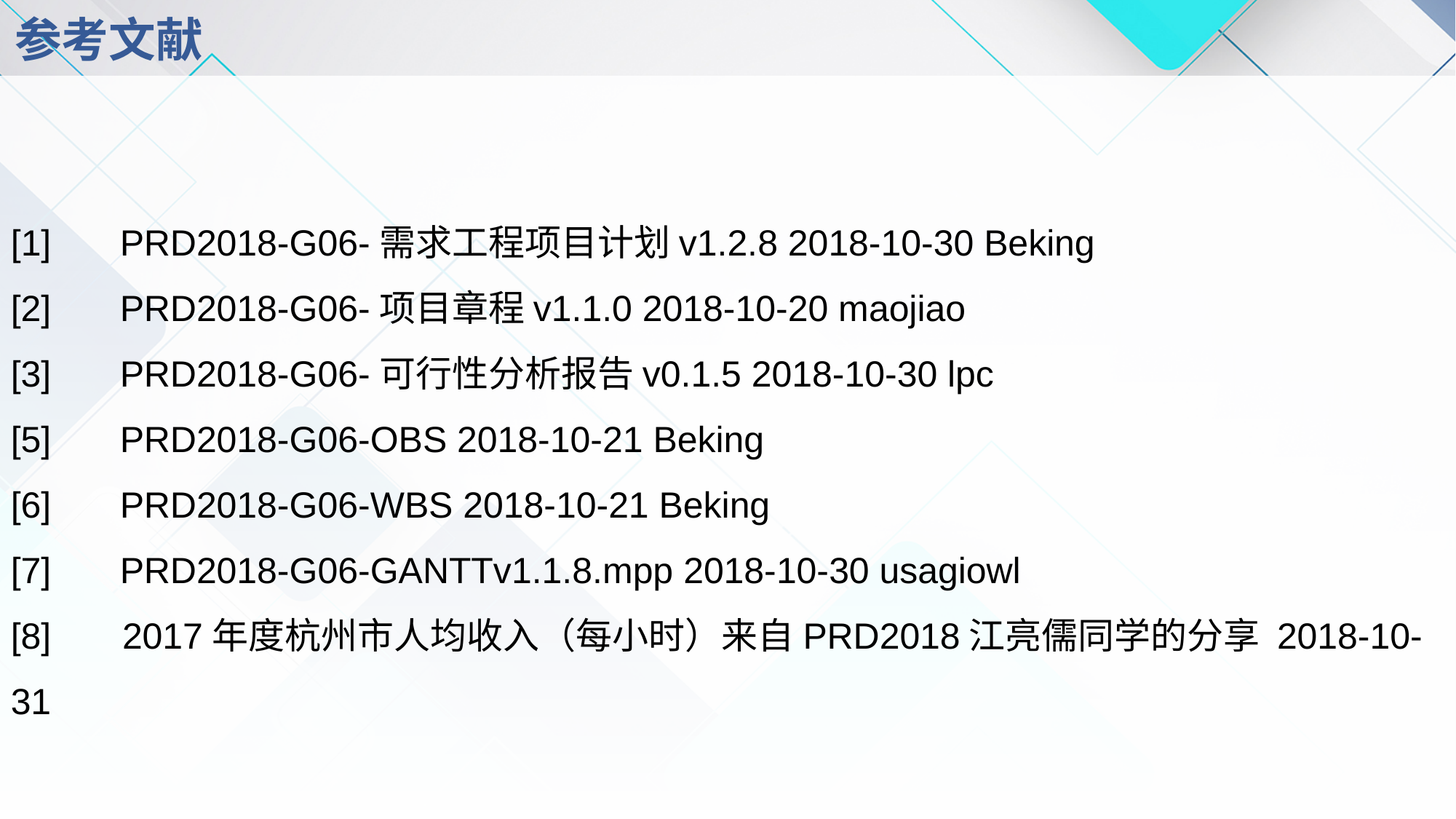

# 参考文献
[1]	PRD2018-G06-需求工程项目计划v1.2.8 2018-10-30 Beking
[2]	PRD2018-G06-项目章程v1.1.0 2018-10-20 maojiao
[3]	PRD2018-G06-可行性分析报告v0.1.5 2018-10-30 lpc
[5]	PRD2018-G06-OBS 2018-10-21 Beking
[6]	PRD2018-G06-WBS 2018-10-21 Beking
[7]	PRD2018-G06-GANTTv1.1.8.mpp 2018-10-30 usagiowl
[8]       2017年度杭州市人均收入（每小时）来自PRD2018江亮儒同学的分享 2018-10-31